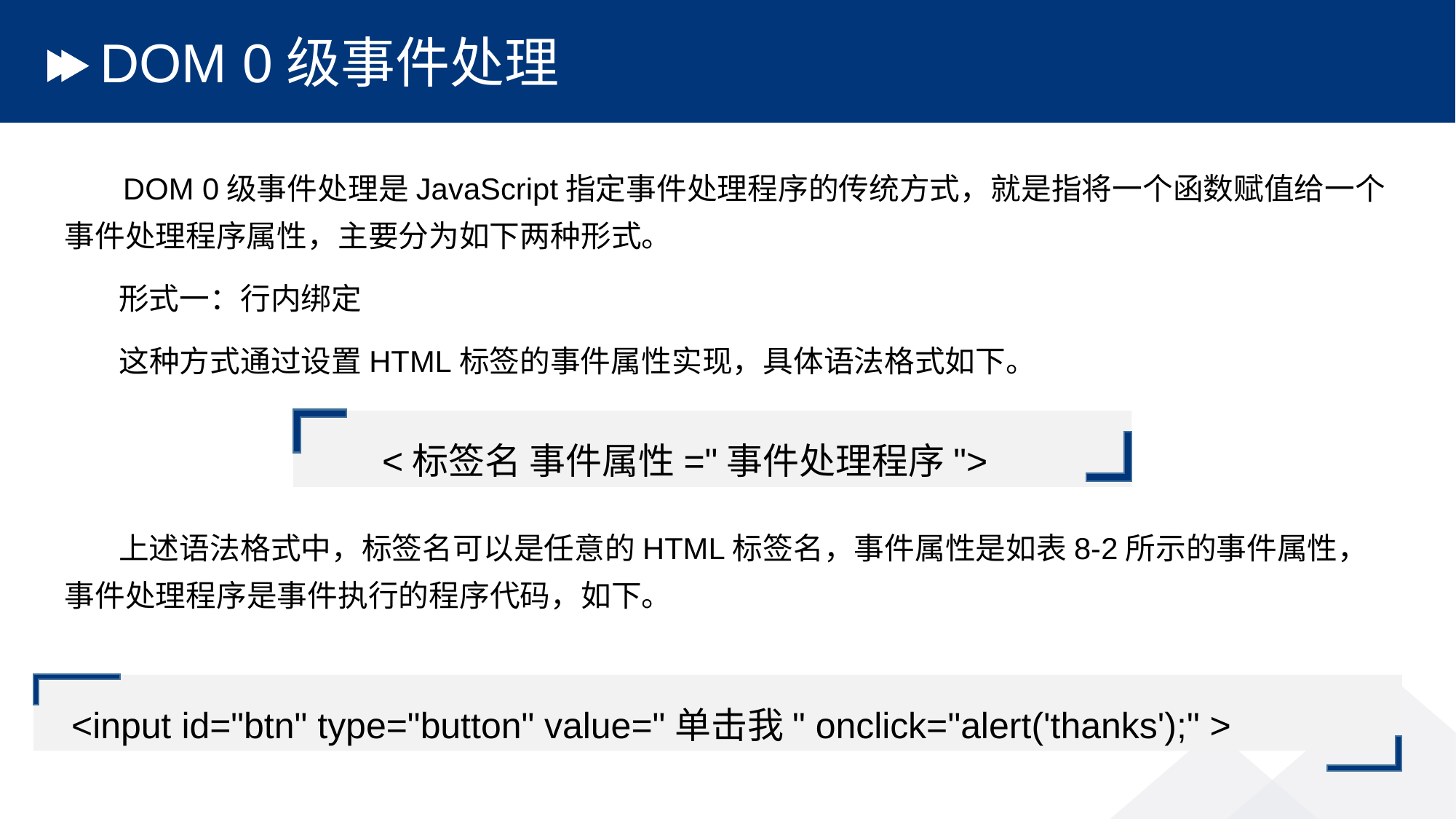

# DOM 0级事件处理
       DOM 0级事件处理是JavaScript指定事件处理程序的传统方式，就是指将一个函数赋值给一个事件处理程序属性，主要分为如下两种形式。
       形式一：行内绑定
       这种方式通过设置HTML标签的事件属性实现，具体语法格式如下。

       上述语法格式中，标签名可以是任意的HTML标签名，事件属性是如表8-2所示的事件属性，事件处理程序是事件执行的程序代码，如下。

     <标签名 事件属性="事件处理程序">

<input id="btn" type="button" value="单击我" οnclick="alert('thanks');" >